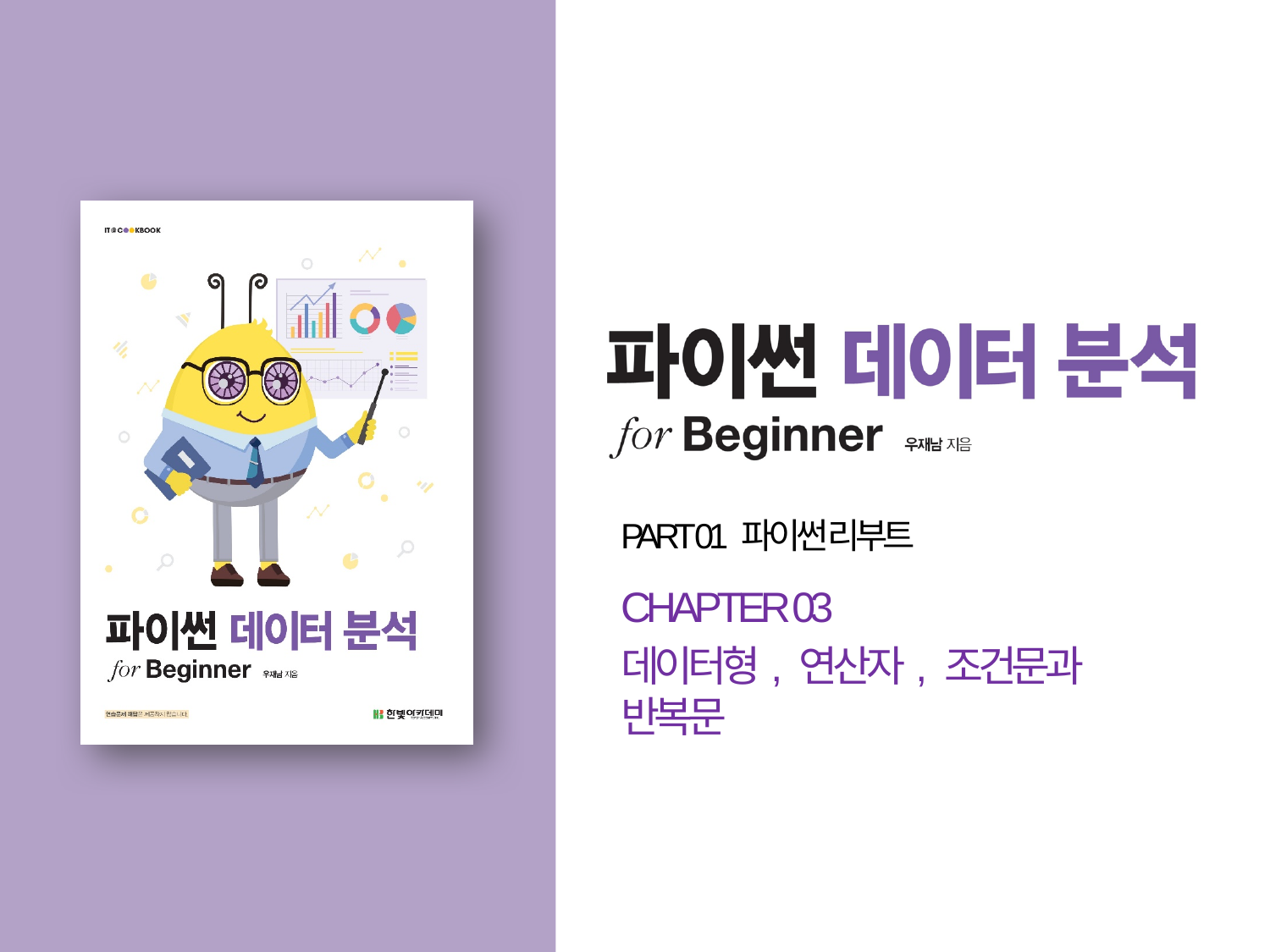

PART 01 파이썬 리부트
CHAPTER 03
데이터형, 연산자, 조건문과 반복문